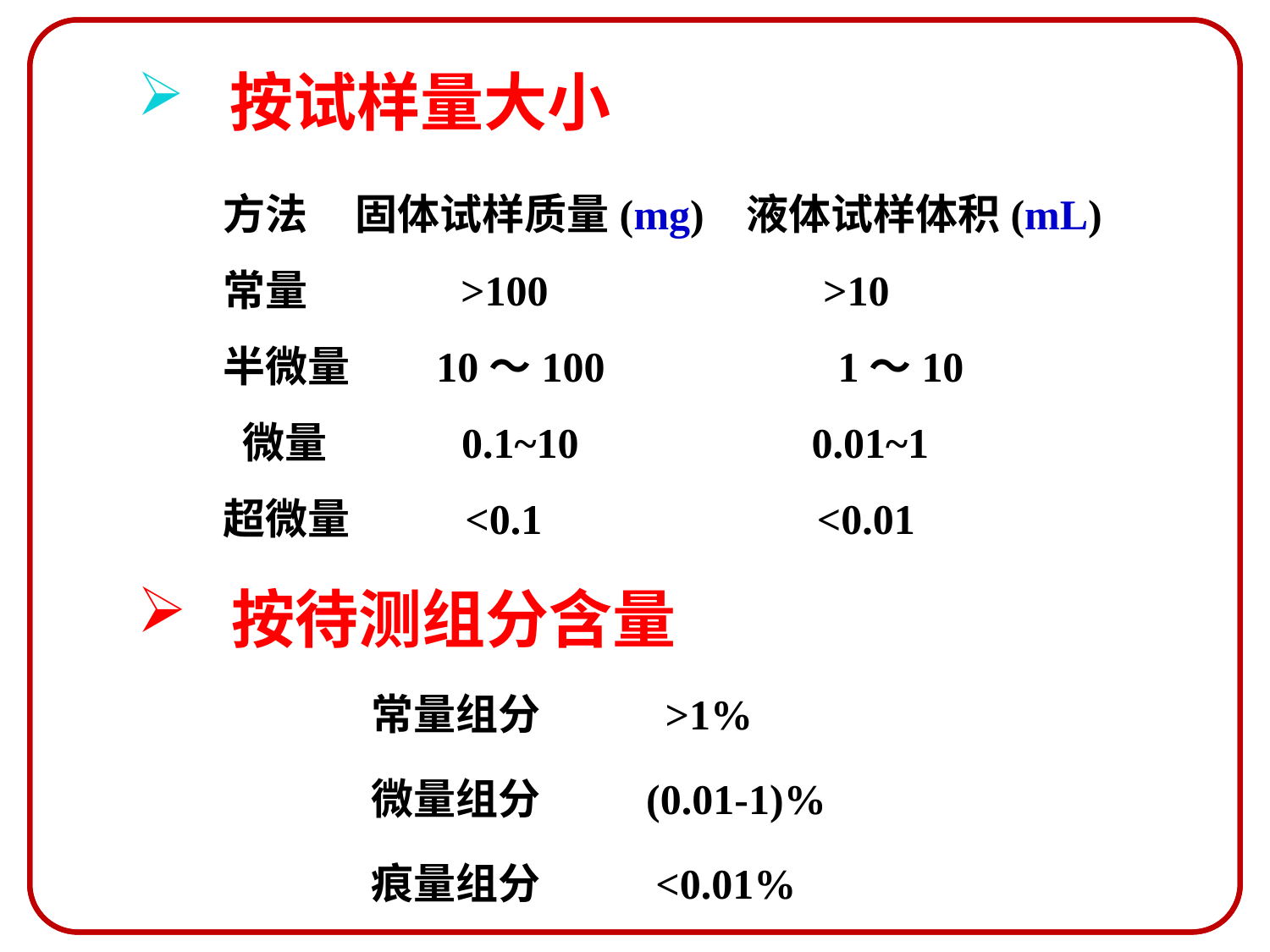

按试样量大小
方法     固体试样质量(mg)   液体试样体积(mL)
常量               >100                          >10
半微量        10～100                      1～10
 微量             0.1~10                      0.01~1
超微量           <0.1                          <0.01
  按待测组分含量
 常量组分            >1%
 微量组分          (0.01-1)%
 痕量组分           <0.01%